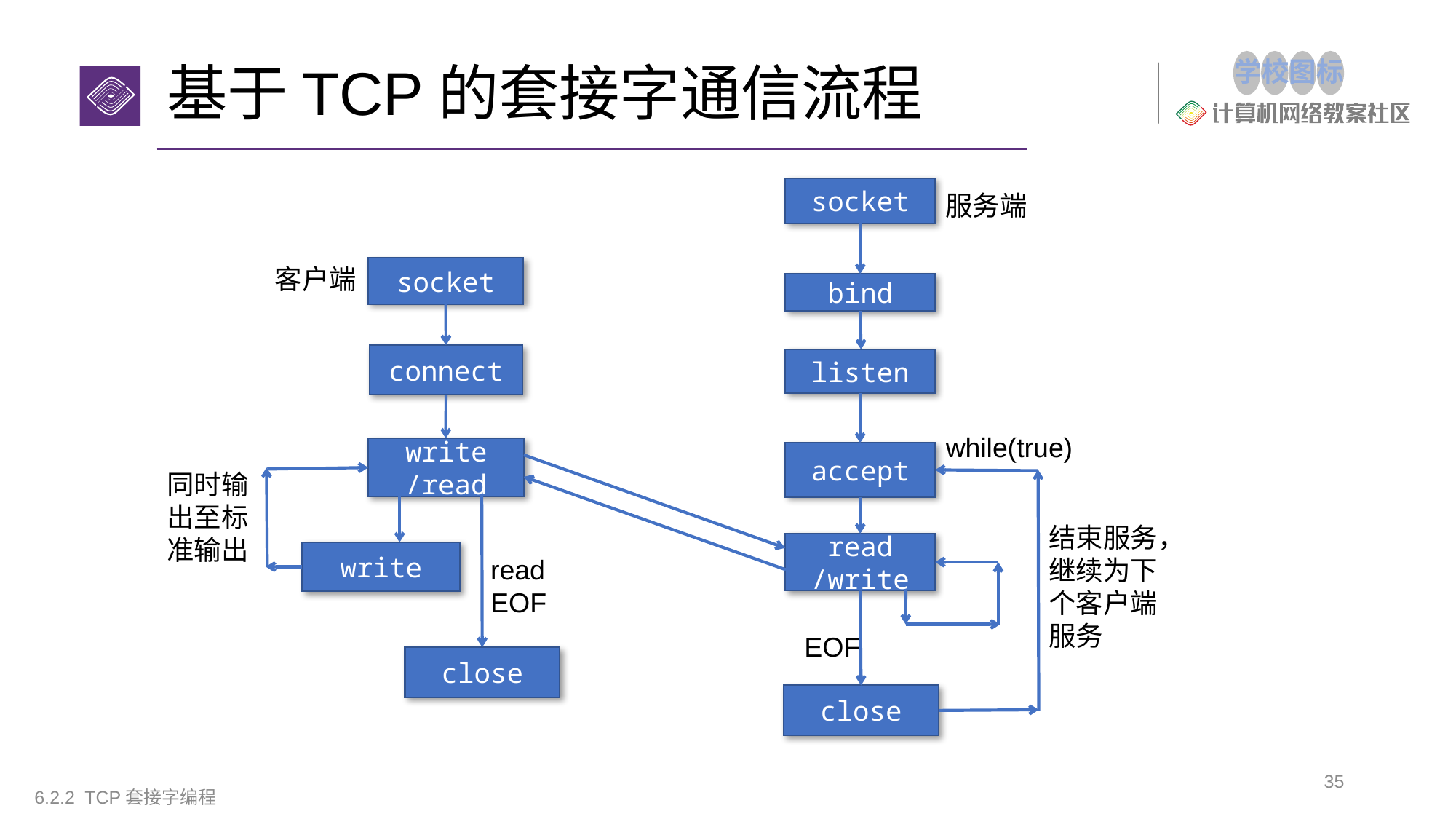

# 基于TCP的套接字通信流程

socket
服务端
客户端
socket
bind
connect
listen
while(true)
write
/read
accept
同时输出至标准输出
结束服务，继续为下个客户端服务
read
/write
write
read
EOF
EOF
close
close
35
6.2.2  TCP套接字编程